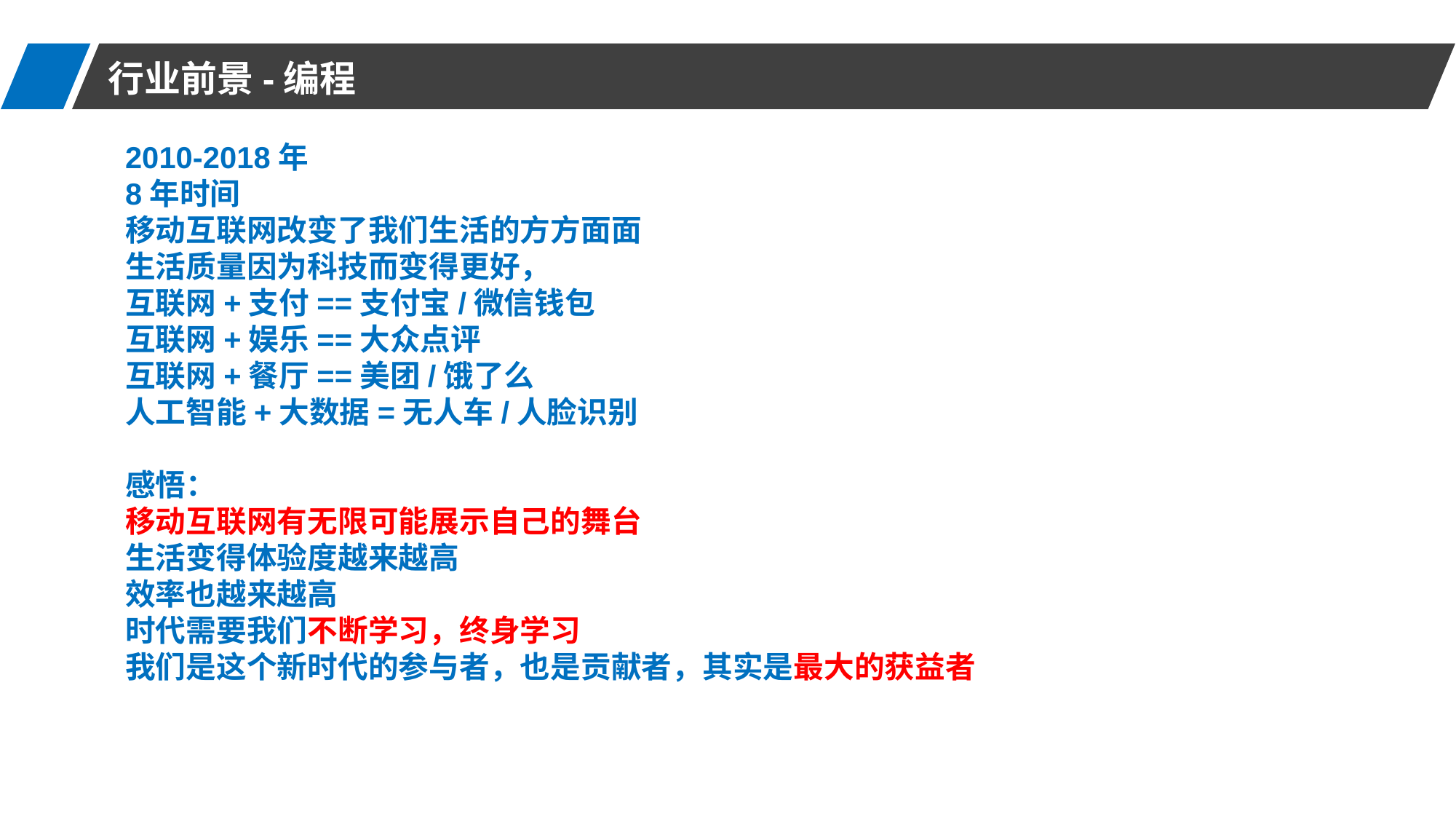

行业前景-编程
2010-2018年
8年时间
移动互联网改变了我们生活的方方面面
生活质量因为科技而变得更好，
互联网+支付==支付宝/微信钱包
互联网+娱乐==大众点评
互联网+餐厅==美团/饿了么
人工智能+大数据=无人车/人脸识别

感悟：
移动互联网有无限可能展示自己的舞台
生活变得体验度越来越高
效率也越来越高
时代需要我们不断学习，终身学习
我们是这个新时代的参与者，也是贡献者，其实是最大的获益者

积极心态-正能量
一分付出，一分收获
敢想敢做是梦想，只想不做终是梦
制定切实可行的计划，并切实执行
精、诚、勤、笃
消极心态-负能量
忙死了、愁死了、烦死了、累死了、气死了、郁闷死了
唉声叹气、怨天尤人
凡事喜欢找理由，找借口
凡事只想回报，不想付出